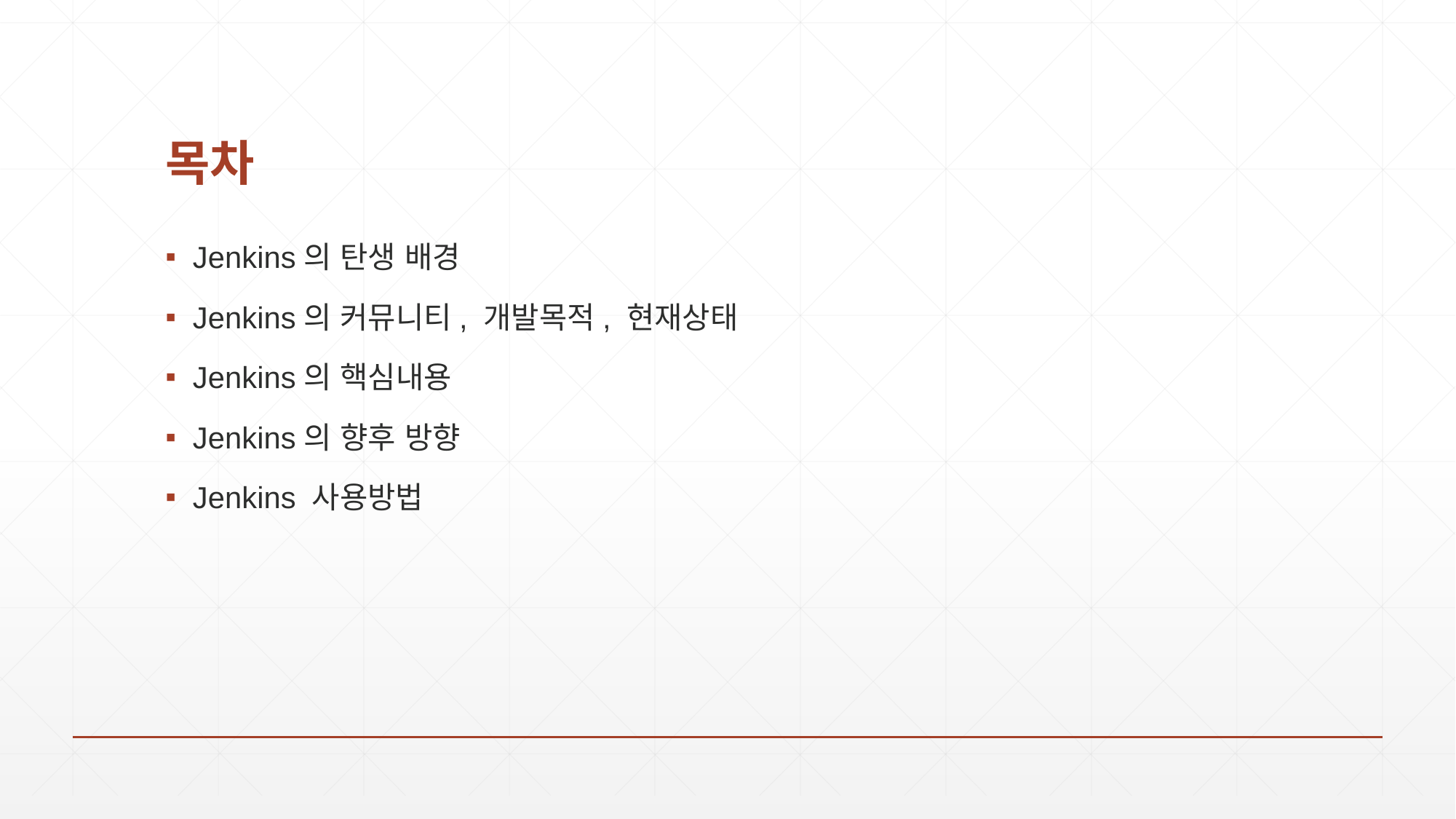

# 목차
Jenkins의 탄생 배경
Jenkins의 커뮤니티, 개발목적, 현재상태
Jenkins의 핵심내용
Jenkins의 향후 방향
Jenkins 사용방법